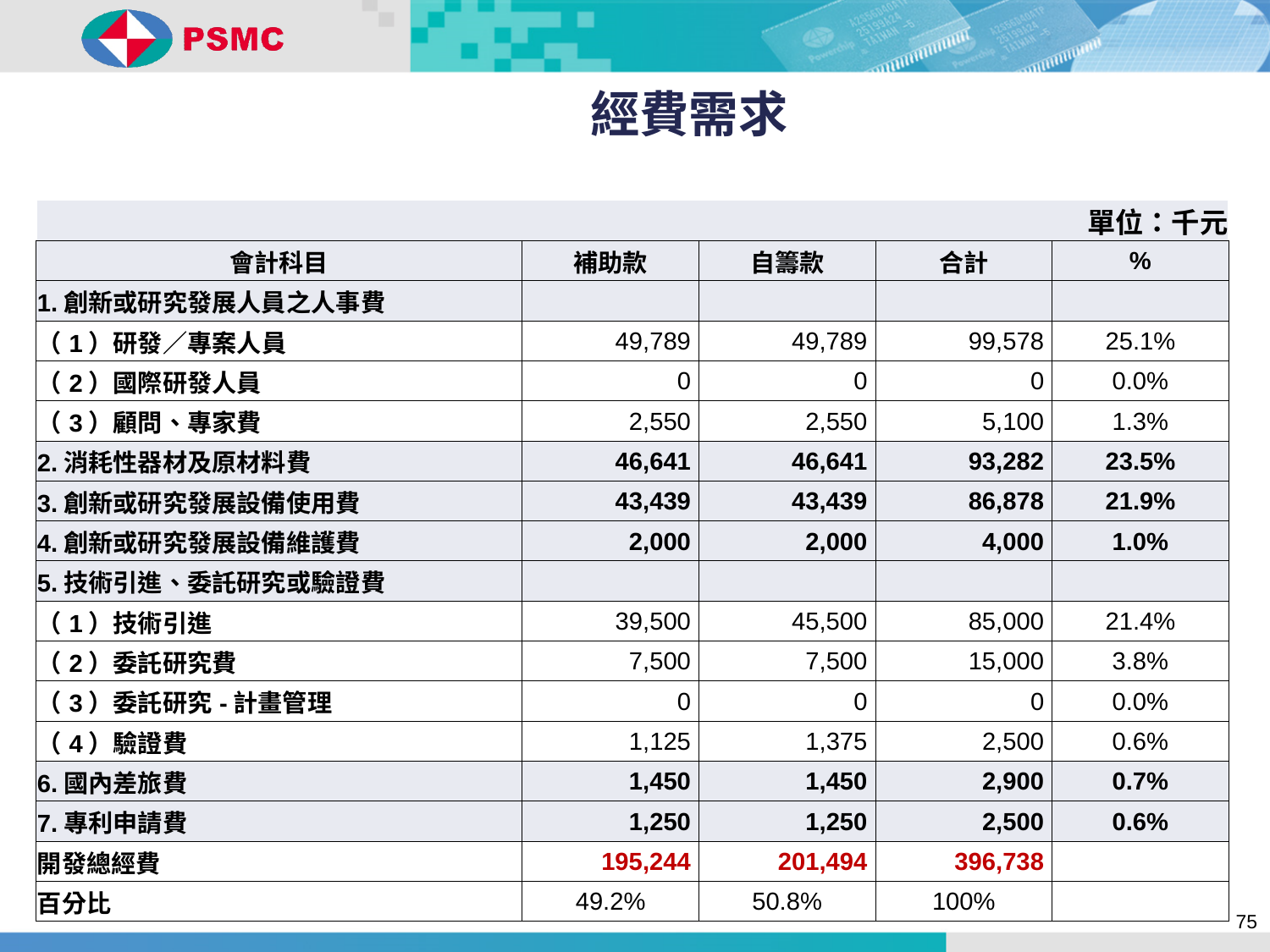

經費需求

| 單位：千元 |  |  |  |  |
| --- | --- | --- | --- | --- |
| 會計科目 | 補助款 | 自籌款 | 合計 | % |
| 1.創新或研究發展人員之人事費 |  |  |  |  |
| （1）研發／專案人員 | 49,789 | 49,789 | 99,578 | 25.1% |
| （2）國際研發人員 | 0 | 0 | 0 | 0.0% |
| （3）顧問、專家費 | 2,550 | 2,550 | 5,100 | 1.3% |
| 2.消耗性器材及原材料費 | 46,641 | 46,641 | 93,282 | 23.5% |
| 3.創新或研究發展設備使用費 | 43,439 | 43,439 | 86,878 | 21.9% |
| 4.創新或研究發展設備維護費 | 2,000 | 2,000 | 4,000 | 1.0% |
| 5.技術引進、委託研究或驗證費 |  |  |  |  |
| （1）技術引進 | 39,500 | 45,500 | 85,000 | 21.4% |
| （2）委託研究費 | 7,500 | 7,500 | 15,000 | 3.8% |
| （3）委託研究-計畫管理 | 0 | 0 | 0 | 0.0% |
| （4）驗證費 | 1,125 | 1,375 | 2,500 | 0.6% |
| 6.國內差旅費 | 1,450 | 1,450 | 2,900 | 0.7% |
| 7.專利申請費 | 1,250 | 1,250 | 2,500 | 0.6% |
| 開發總經費 | 195,244 | 201,494 | 396,738 |  |
| 百分比 | 49.2% | 50.8% | 100% |  |
75